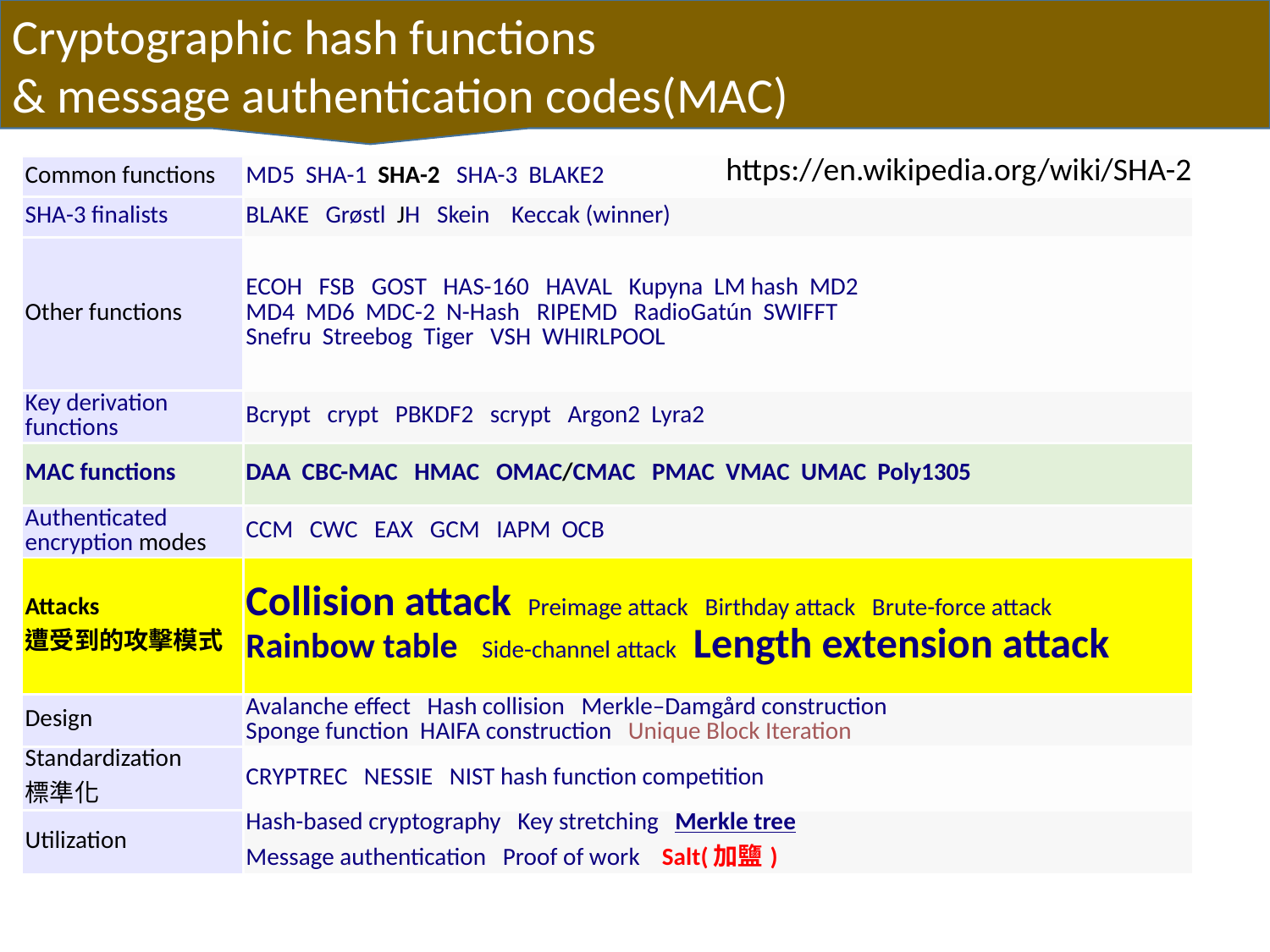

Cryptographic hash functions
& message authentication codes(MAC)
https://en.wikipedia.org/wiki/SHA-2
| Common functions | MD5 SHA-1 SHA-2 SHA-3 BLAKE2 |
| --- | --- |
| SHA-3 finalists | BLAKE Grøstl JH Skein Keccak (winner) |
| Other functions | ECOH FSB GOST HAS-160 HAVAL Kupyna LM hash MD2 MD4 MD6 MDC-2 N-Hash RIPEMD RadioGatún SWIFFT Snefru Streebog Tiger VSH WHIRLPOOL |
| Key derivation functions | Bcrypt crypt PBKDF2 scrypt Argon2 Lyra2 |
| MAC functions | DAA CBC-MAC HMAC OMAC/CMAC PMAC VMAC UMAC Poly1305 |
| Authenticated encryption modes | CCM CWC EAX GCM IAPM OCB |
| Attacks 遭受到的攻擊模式 | Collision attack Preimage attack Birthday attack Brute-force attack Rainbow table Side-channel attack Length extension attack |
| Design | Avalanche effect Hash collision Merkle–Damgård construction Sponge function HAIFA construction Unique Block Iteration |
| Standardization 標準化 | CRYPTREC NESSIE NIST hash function competition |
| Utilization | Hash-based cryptography Key stretching Merkle tree Message authentication Proof of work Salt(加鹽) |